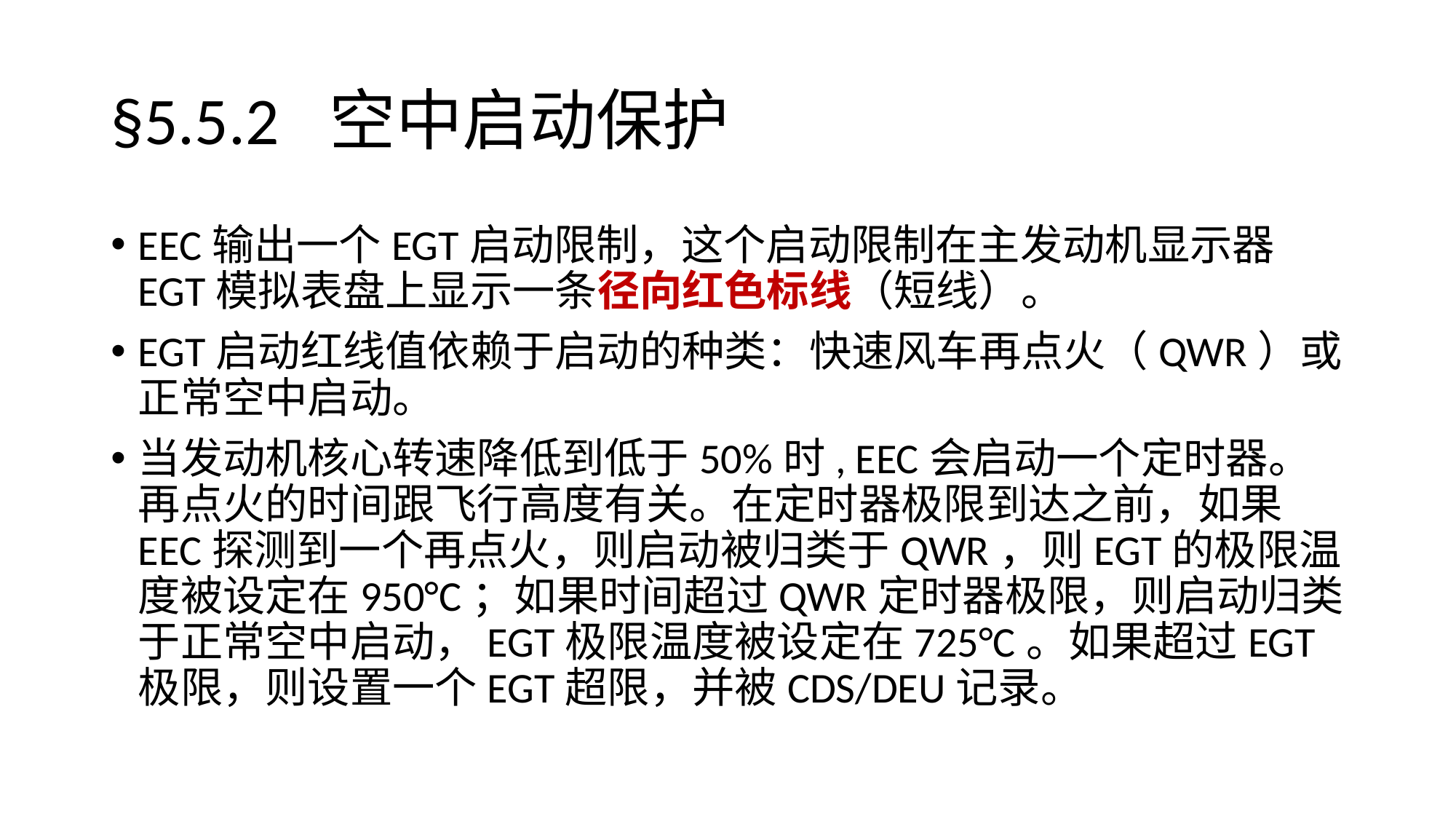

# §5.5.2	空中启动保护
EEC输出一个EGT启动限制，这个启动限制在主发动机显示器EGT模拟表盘上显示一条径向红色标线（短线）。
EGT启动红线值依赖于启动的种类：快速风车再点火（QWR）或正常空中启动。
当发动机核心转速降低到低于50%时, EEC会启动一个定时器。再点火的时间跟飞行高度有关。在定时器极限到达之前，如果EEC探测到一个再点火，则启动被归类于QWR，则EGT的极限温度被设定在950°C；如果时间超过QWR定时器极限，则启动归类于正常空中启动，EGT极限温度被设定在725°C。如果超过EGT极限，则设置一个EGT超限，并被CDS/DEU记录。